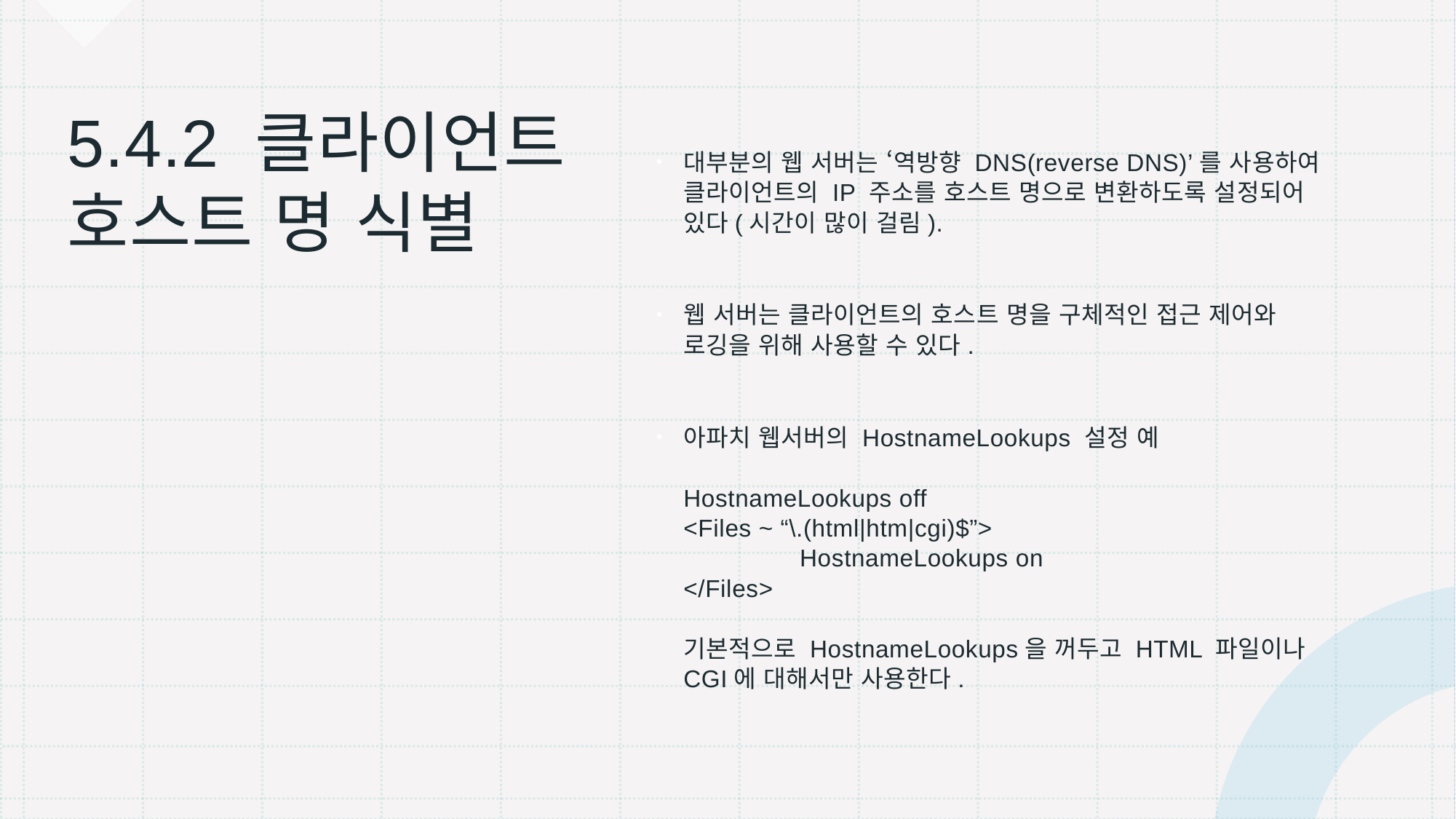

# 5.4.2 클라이언트 호스트 명 식별
대부분의 웹 서버는 ‘역방향 DNS(reverse DNS)’를 사용하여 클라이언트의 IP 주소를 호스트 명으로 변환하도록 설정되어 있다(시간이 많이 걸림).

웹 서버는 클라이언트의 호스트 명을 구체적인 접근 제어와 로깅을 위해 사용할 수 있다.

아파치 웹서버의 HostnameLookups 설정 예
HostnameLookups off
<Files ~ “\.(html|htm|cgi)$”>
	 HostnameLookups on
</Files>
기본적으로 HostnameLookups을 꺼두고 HTML 파일이나 CGI에 대해서만 사용한다.